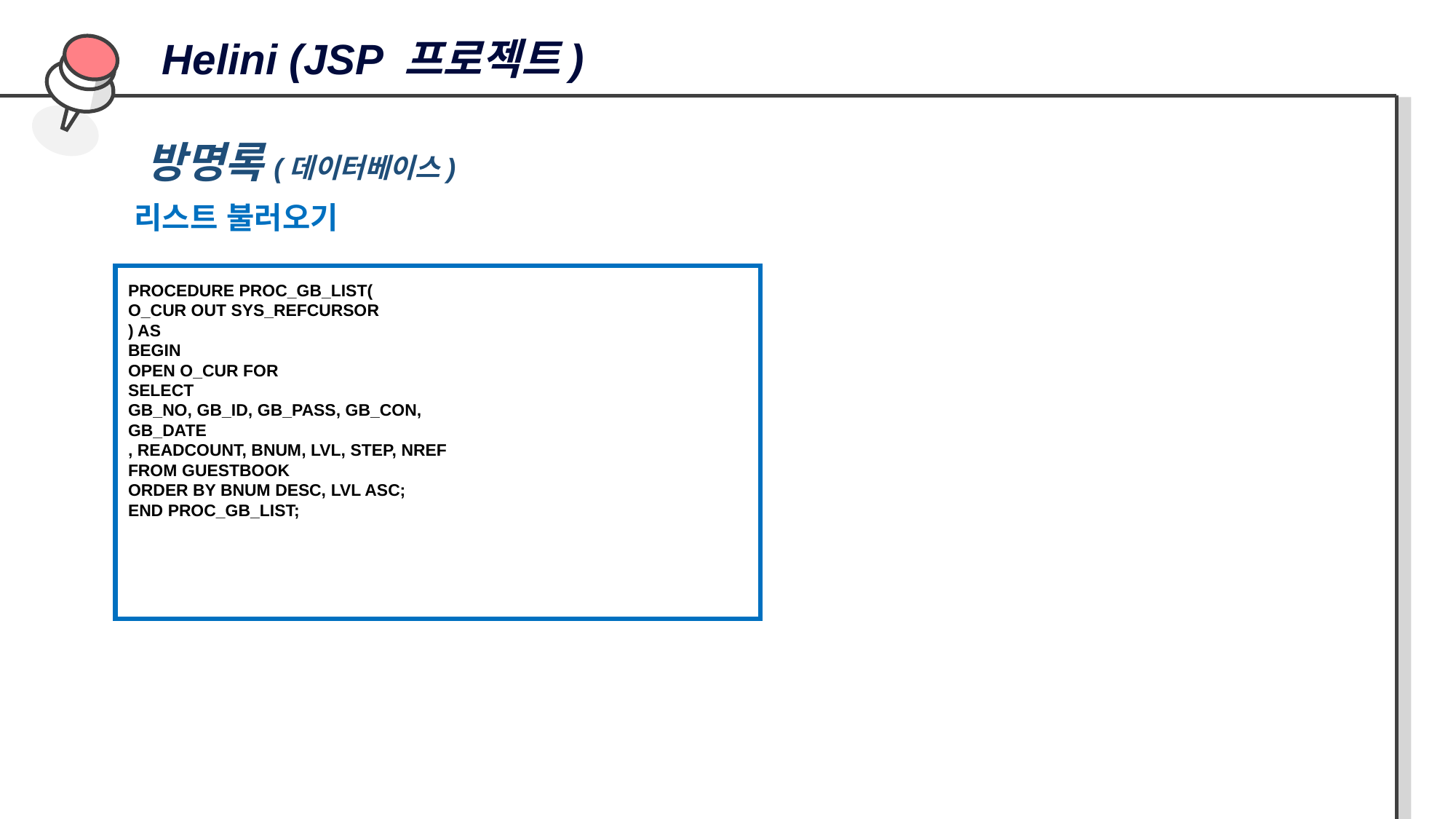

Helini (JSP 프로젝트)

방명록(데이터베이스)
리스트 불러오기

PROCEDURE PROC_GB_LIST(
O_CUR OUT SYS_REFCURSOR
) AS
BEGIN
OPEN O_CUR FOR
SELECT
GB_NO, GB_ID, GB_PASS, GB_CON, GB_DATE
, READCOUNT, BNUM, LVL, STEP, NREF
FROM GUESTBOOK
ORDER BY BNUM DESC, LVL ASC;
END PROC_GB_LIST;